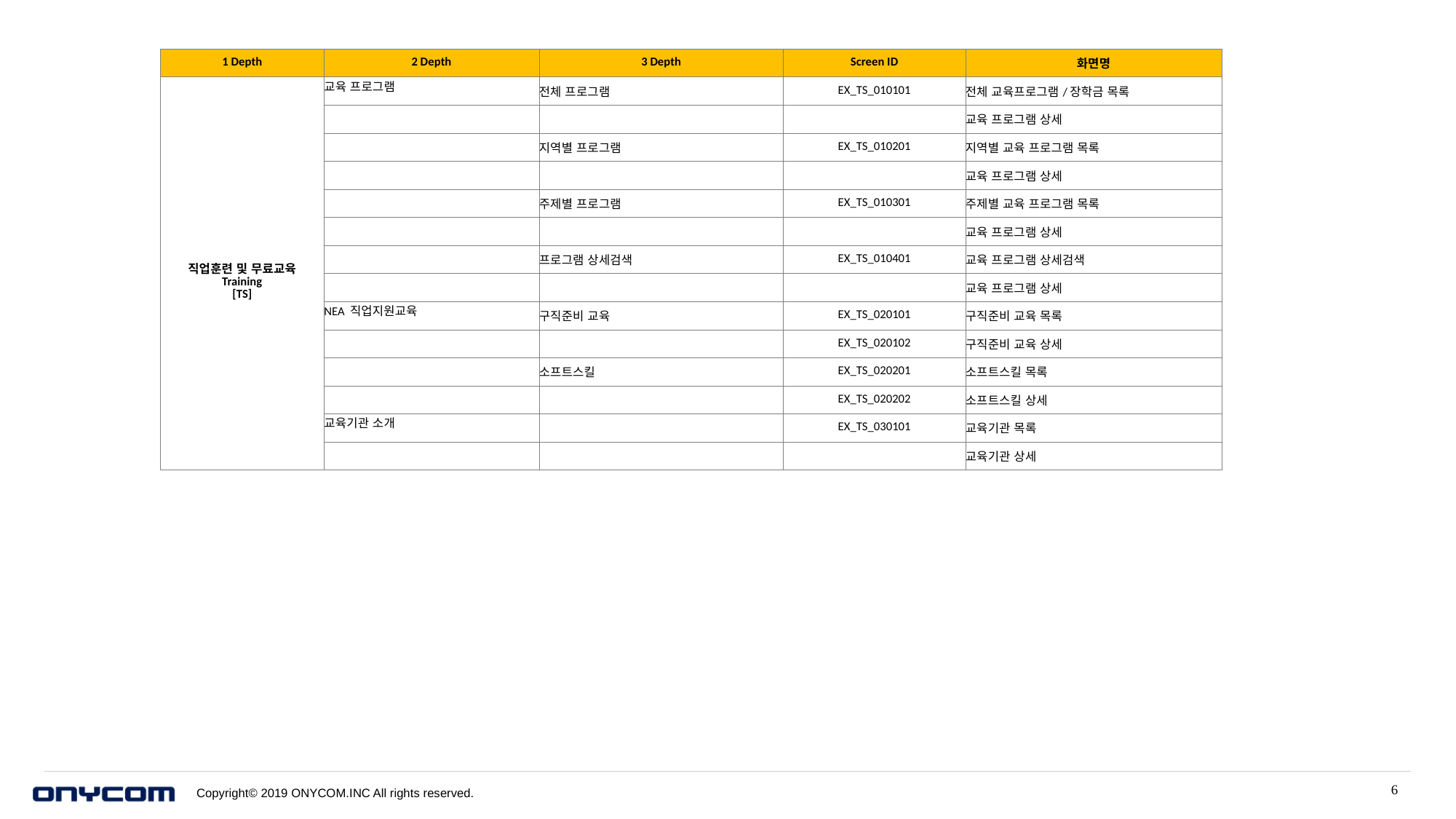

| 1 Depth | 2 Depth | 3 Depth | Screen ID | 화면명 |
| --- | --- | --- | --- | --- |
| 직업훈련 및 무료교육 Training [TS] | 교육 프로그램 | 전체 프로그램 | EX\_TS\_010101 | 전체 교육프로그램/장학금 목록 |
|  |  |  |  | 교육 프로그램 상세 |
|  |  | 지역별 프로그램 | EX\_TS\_010201 | 지역별 교육 프로그램 목록 |
|  |  |  |  | 교육 프로그램 상세 |
|  |  | 주제별 프로그램 | EX\_TS\_010301 | 주제별 교육 프로그램 목록 |
|  |  |  |  | 교육 프로그램 상세 |
|  |  | 프로그램 상세검색 | EX\_TS\_010401 | 교육 프로그램 상세검색 |
|  |  |  |  | 교육 프로그램 상세 |
|  | NEA 직업지원교육 | 구직준비 교육 | EX\_TS\_020101 | 구직준비 교육 목록 |
|  |  |  | EX\_TS\_020102 | 구직준비 교육 상세 |
|  |  | 소프트스킬 | EX\_TS\_020201 | 소프트스킬 목록 |
|  |  |  | EX\_TS\_020202 | 소프트스킬 상세 |
|  | 교육기관 소개 |  | EX\_TS\_030101 | 교육기관 목록 |
|  |  |  |  | 교육기관 상세 |
6